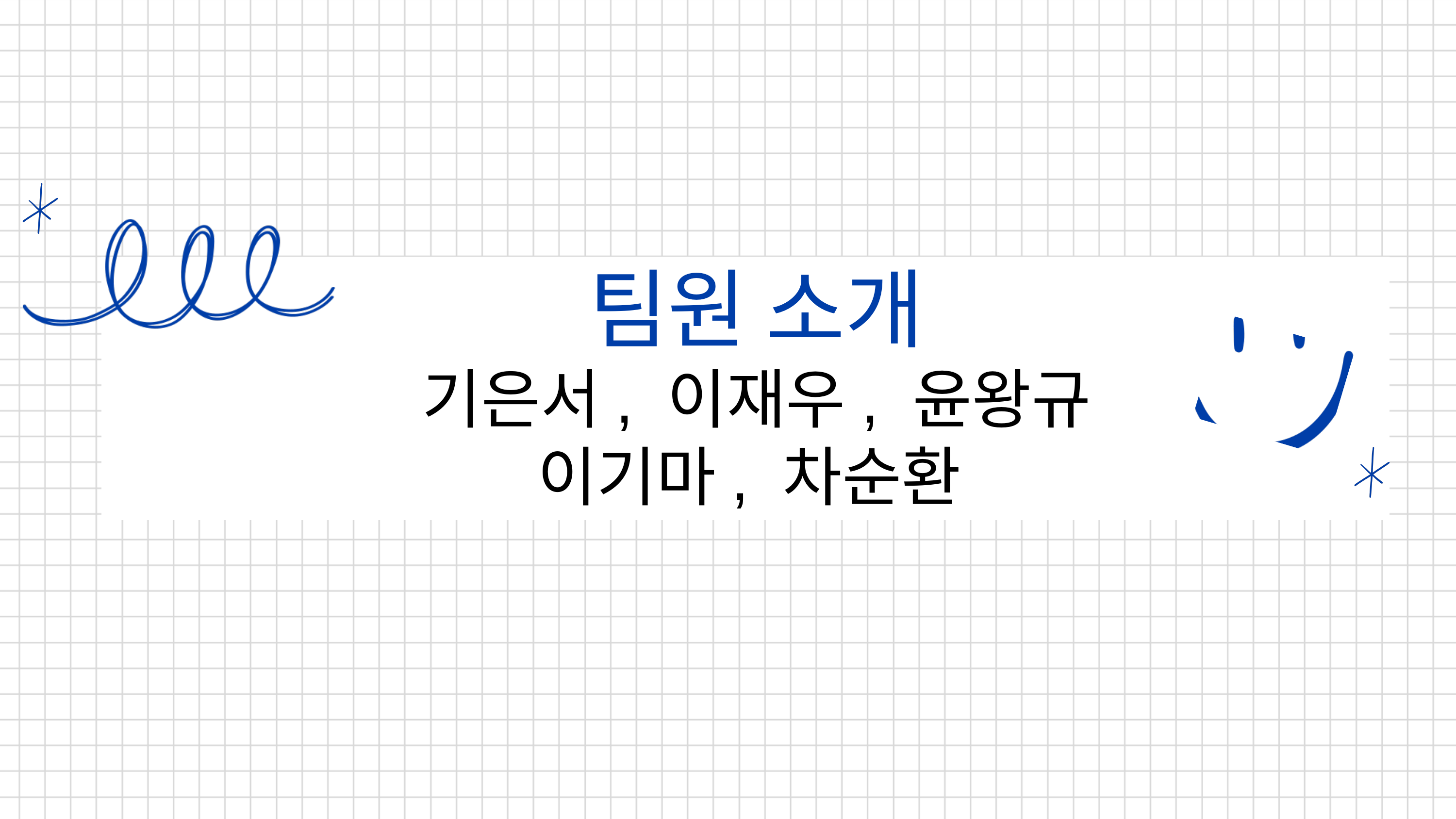

팀원 소개
기은서, 이재우, 윤왕규
이기마, 차순환